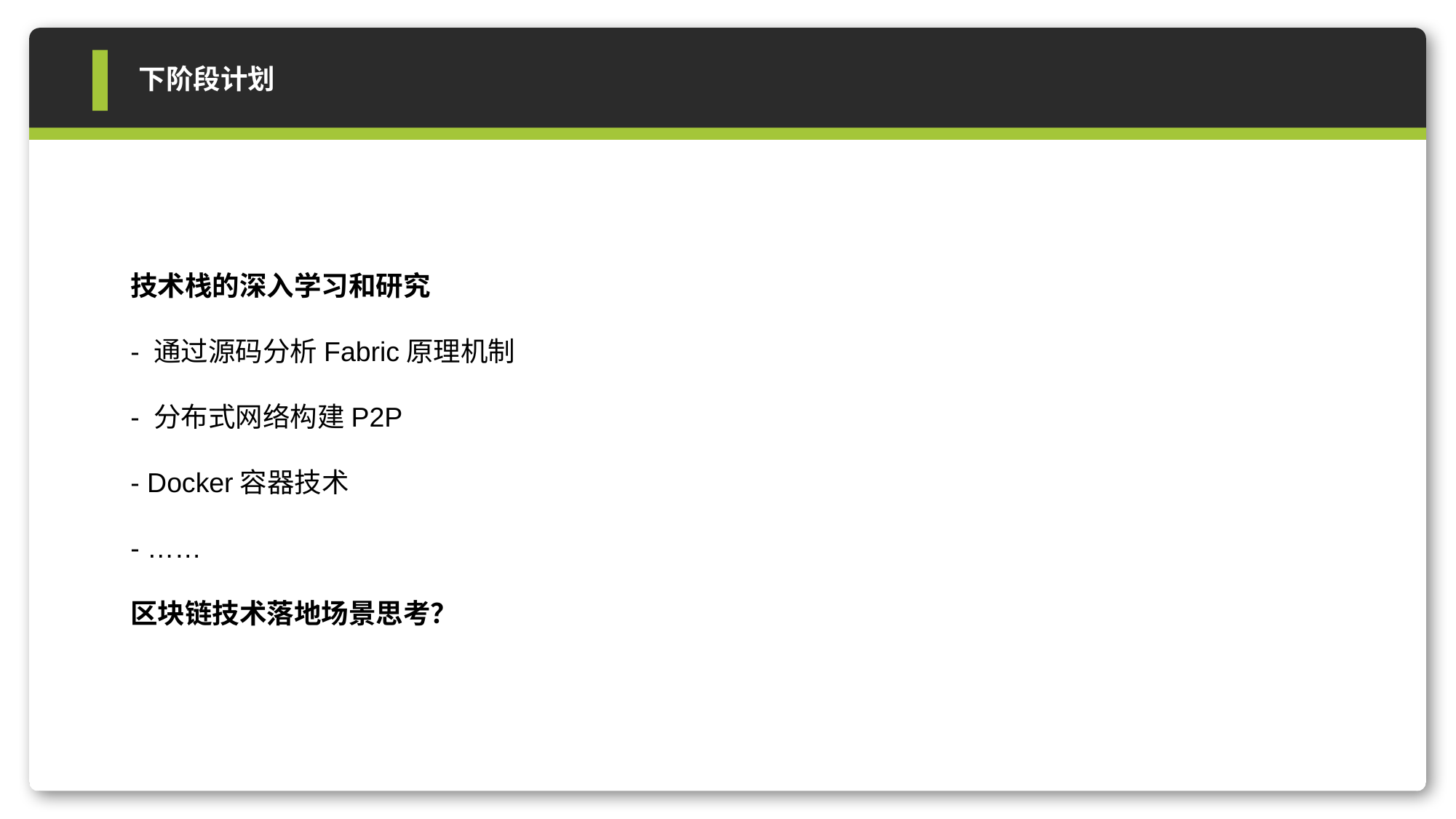

下阶段计划
技术栈的深入学习和研究
- 通过源码分析Fabric原理机制
- 分布式网络构建P2P
- Docker容器技术
- ……
区块链技术落地场景思考？